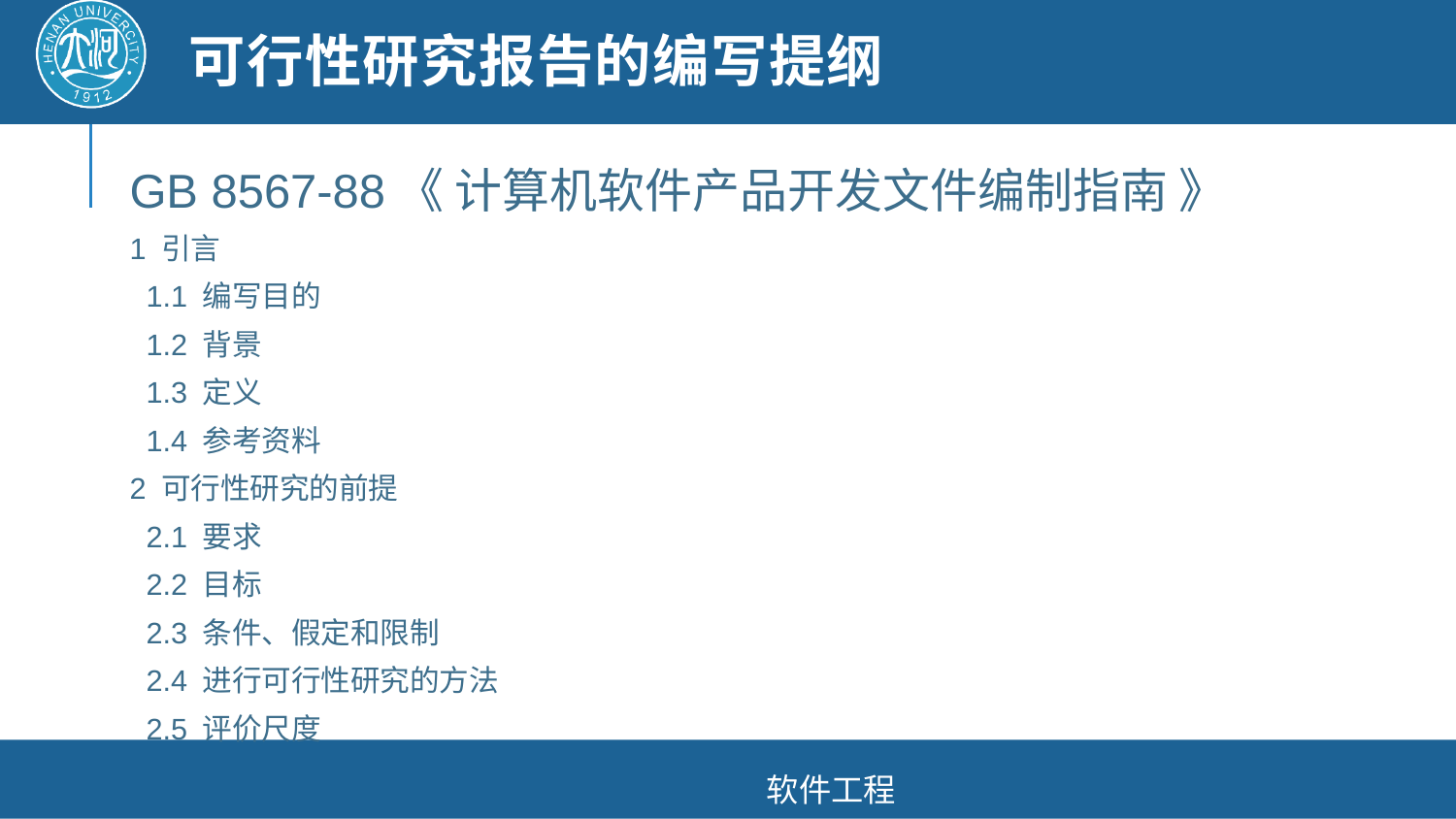

# 可行性研究报告的编写提纲
GB 8567-88《 计算机软件产品开发文件编制指南 》
1 引言
  1.1 编写目的
  1.2 背景
  1.3 定义
  1.4 参考资料
2 可行性研究的前提
  2.1 要求
  2.2 目标
  2.3 条件、假定和限制
  2.4 进行可行性研究的方法
  2.5 评价尺度

软件工程
37